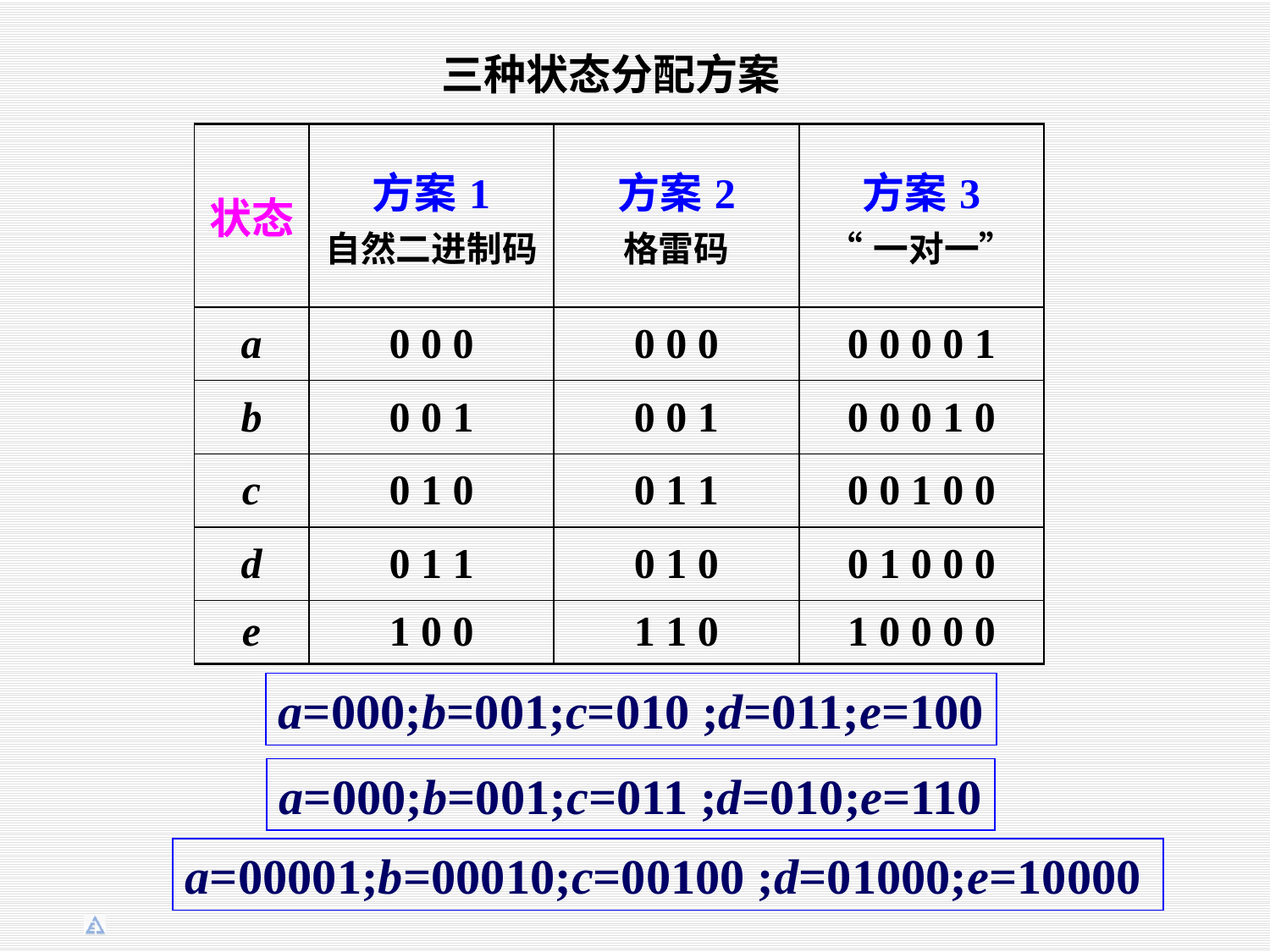

三种状态分配方案
| 状态 | 方案1 自然二进制码 | 方案2 格雷码 | 方案3 “一对一” |
| --- | --- | --- | --- |
| a | 0 0 0 | 0 0 0 | 0 0 0 0 1 |
| b | 0 0 1 | 0 0 1 | 0 0 0 1 0 |
| c | 0 1 0 | 0 1 1 | 0 0 1 0 0 |
| d | 0 1 1 | 0 1 0 | 0 1 0 0 0 |
| e | 1 0 0 | 1 1 0 | 1 0 0 0 0 |
a=000;b=001;c=010 ;d=011;e=100
a=000;b=001;c=011 ;d=010;e=110
a=00001;b=00010;c=00100 ;d=01000;e=10000